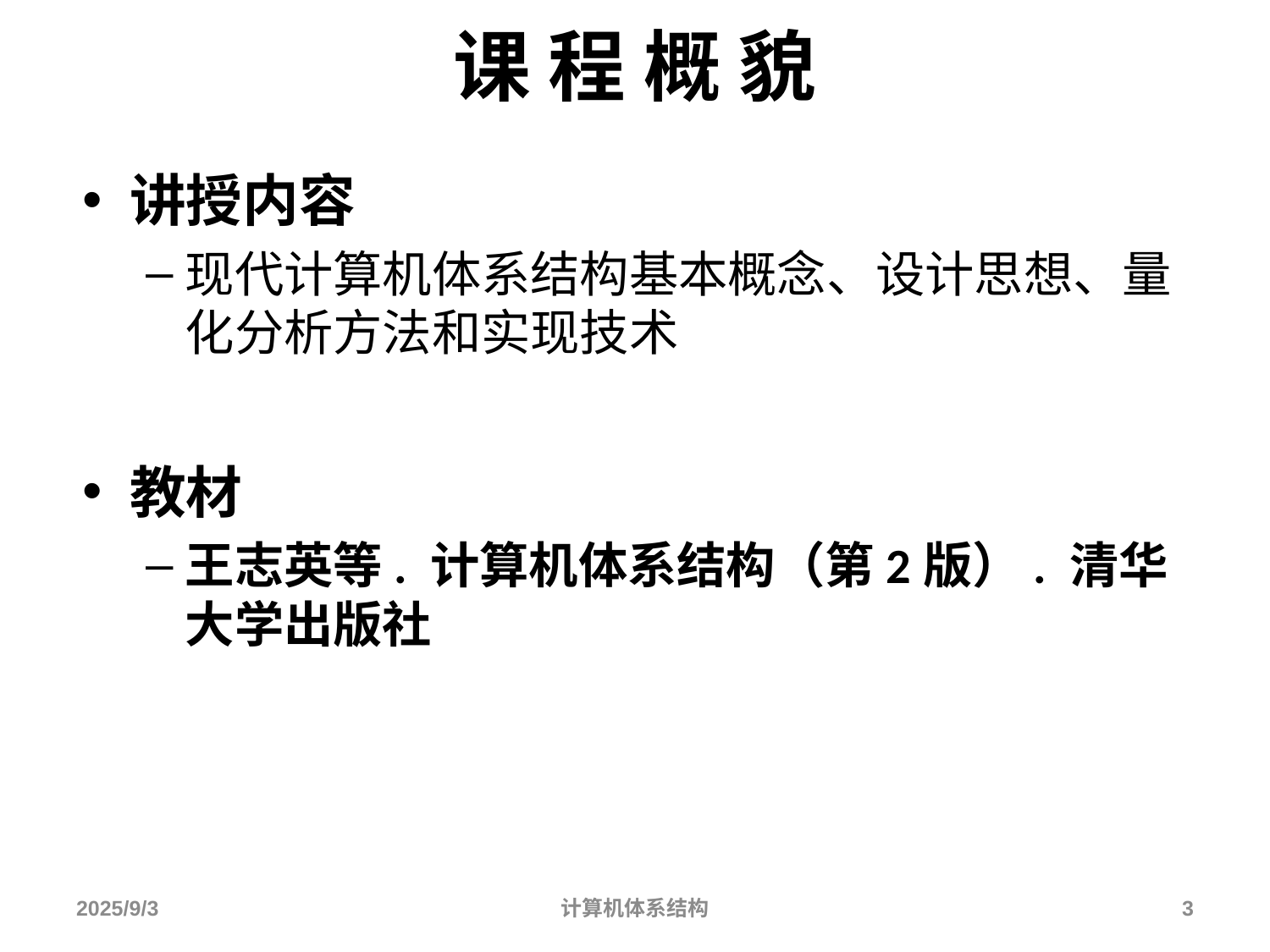

# 课 程 概 貌
讲授内容
现代计算机体系结构基本概念、设计思想、量化分析方法和实现技术

教材
王志英等. 计算机体系结构（第2版）. 清华大学出版社

2025/9/3
计算机体系结构
3